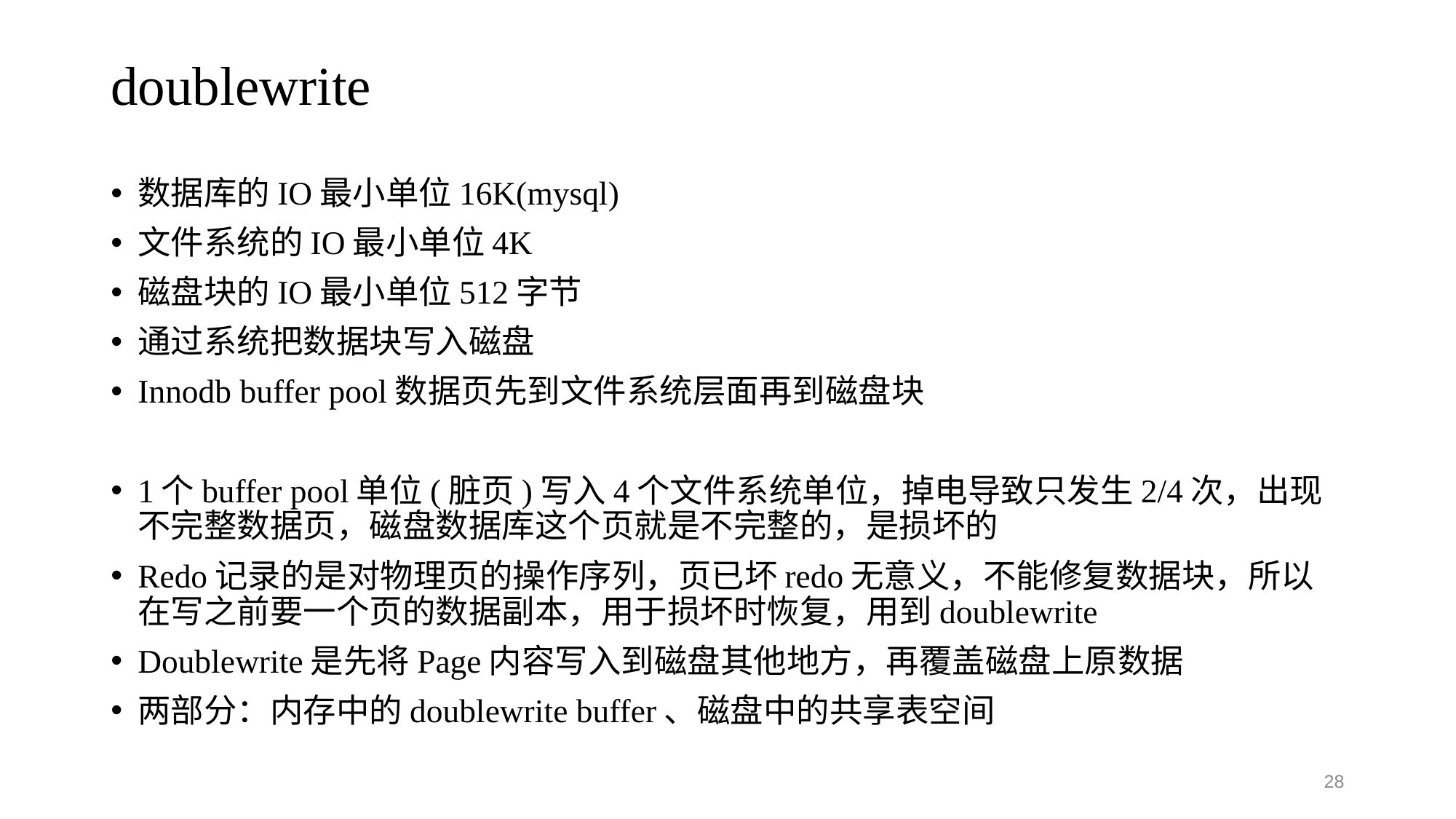

# doublewrite
数据库的IO最小单位16K(mysql)
文件系统的IO最小单位4K
磁盘块的IO最小单位512字节
通过系统把数据块写入磁盘
Innodb buffer pool数据页先到文件系统层面再到磁盘块

1个buffer pool单位(脏页)写入4个文件系统单位，掉电导致只发生2/4次，出现不完整数据页，磁盘数据库这个页就是不完整的，是损坏的
Redo记录的是对物理页的操作序列，页已坏redo无意义，不能修复数据块，所以在写之前要一个页的数据副本，用于损坏时恢复，用到doublewrite
Doublewrite是先将Page内容写入到磁盘其他地方，再覆盖磁盘上原数据
两部分：内存中的doublewrite buffer、磁盘中的共享表空间
28